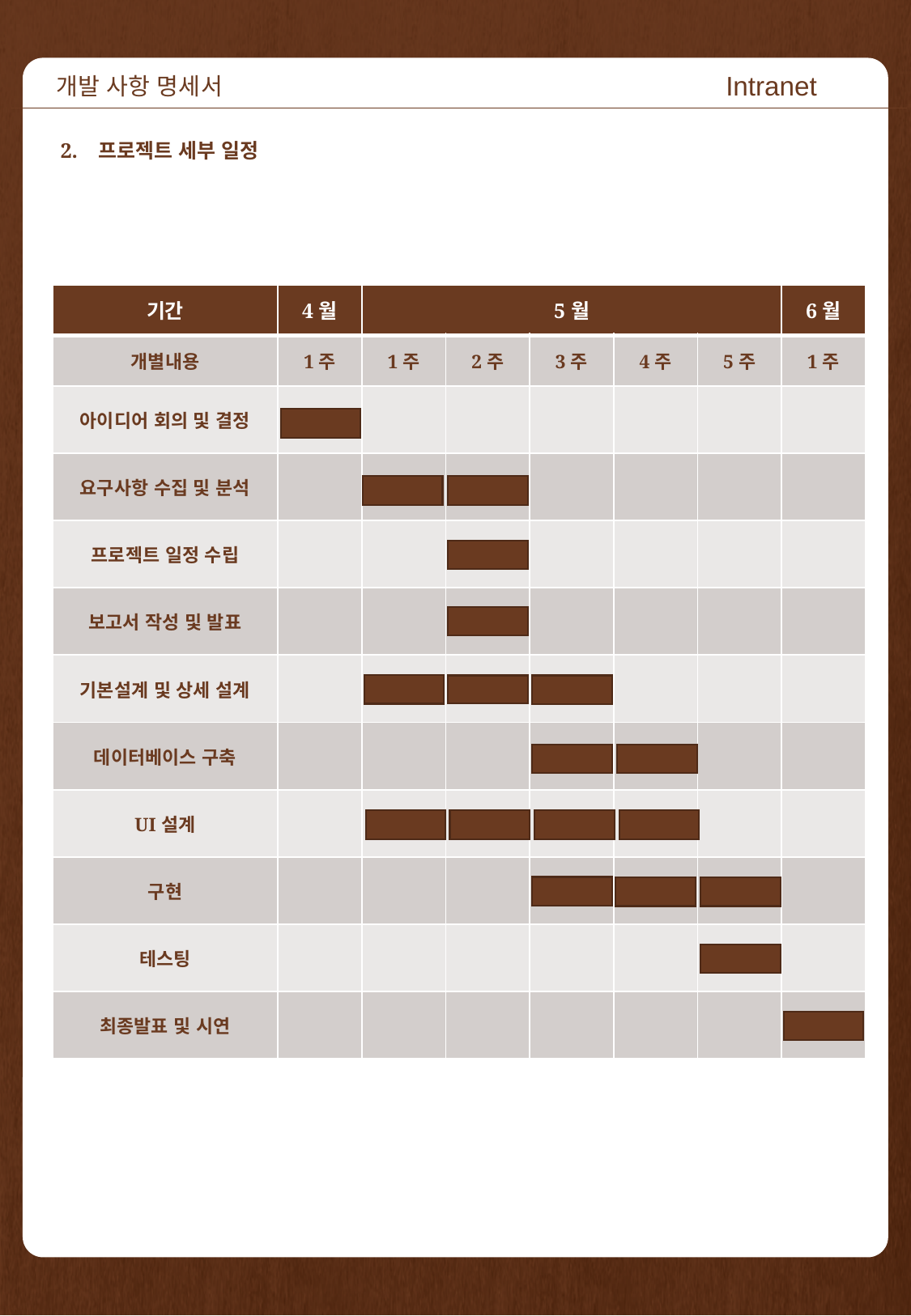

개발 사항 명세서
Intranet
2.   프로젝트 세부 일정

| 기간 | 4월 | 5월 |  |  |  |  | 6월 |
| --- | --- | --- | --- | --- | --- | --- | --- |
| 개별내용 | 1주 | 1주 | 2주 | 3주 | 4주 | 5주 | 1주 |
| 아이디어 회의 및 결정 |  |  |  |  |  |  |  |
| 요구사항 수집 및 분석 |  |  |  |  |  |  |  |
| 프로젝트 일정 수립 |  |  |  |  |  |  |  |
| 보고서 작성 및 발표 |  |  |  |  |  |  |  |
| 기본설계 및 상세 설계 |  |  |  |  |  |  |  |
| 데이터베이스 구축 |  |  |  |  |  |  |  |
| UI설계 |  |  |  |  |  |  |  |
| 구현 |  |  |  |  |  |  |  |
| 테스팅 |  |  |  |  |  |  |  |
| 최종발표 및 시연 |  |  |  |  |  |  |  |